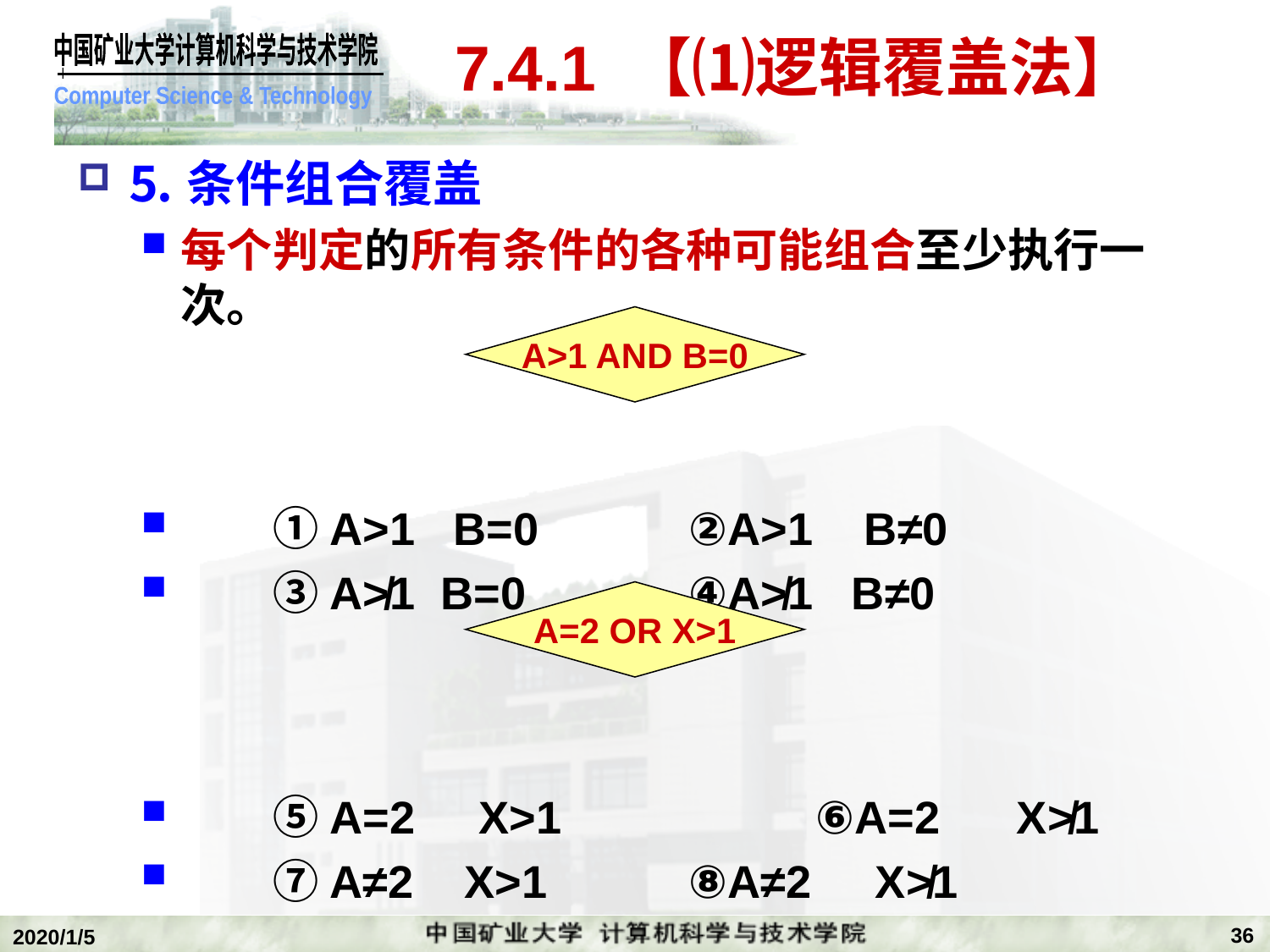

# 7.4.1 【⑴逻辑覆盖法】
⒌条件组合覆盖
每个判定的所有条件的各种可能组合至少执行一次。

　　①A>1   B=0		②A>1    B≠0
　　③A≯1  B=0 		④A≯1   B≠0

　　⑤A=2     X>1		⑥A=2      X≯1
　　⑦A≠2    X>1		⑧A≠2     X≯1
A>1 AND B=0
A=2 OR X>1
36
2020/1/5